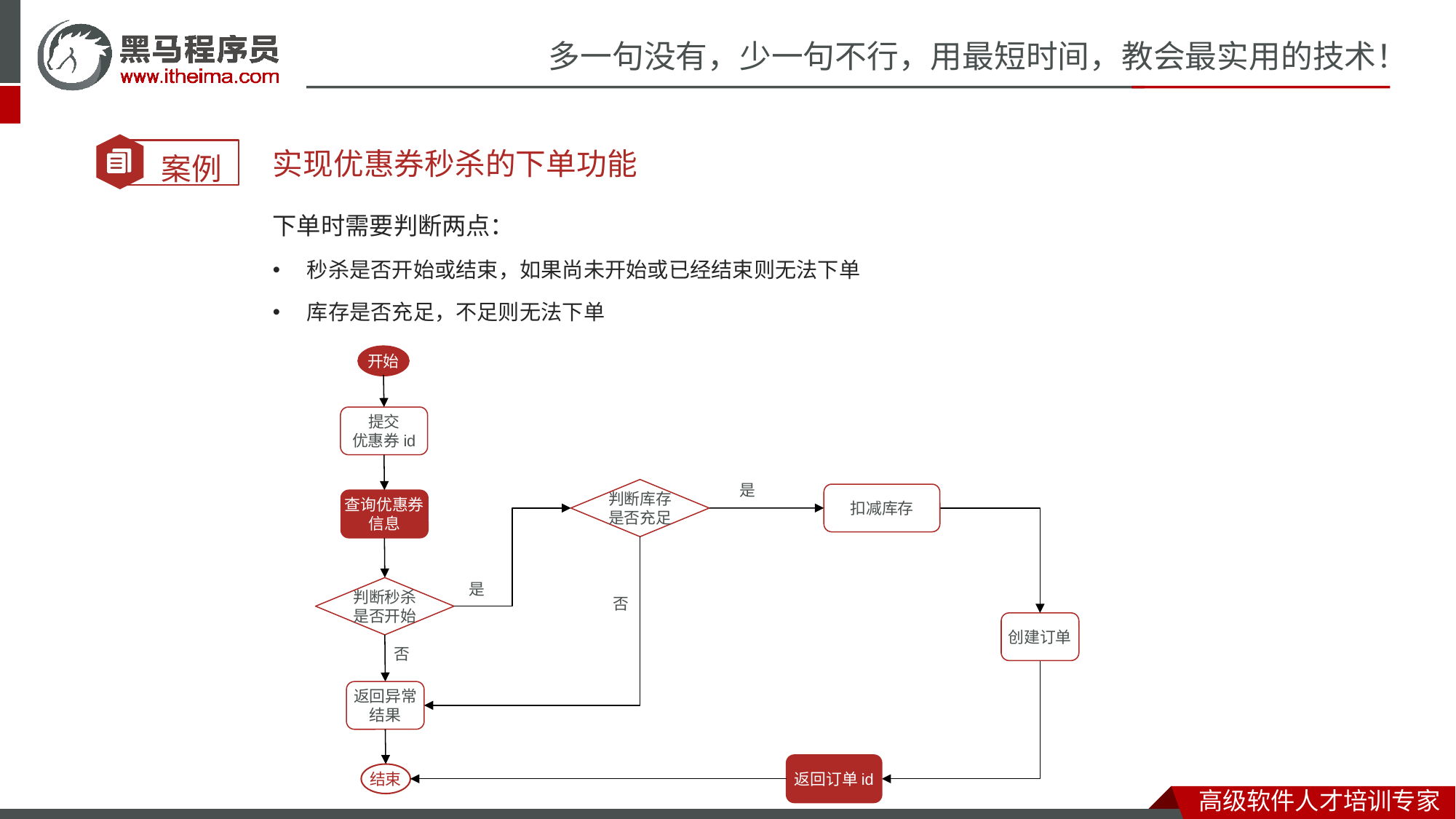

实现优惠券秒杀的下单功能
下单时需要判断两点：
秒杀是否开始或结束，如果尚未开始或已经结束则无法下单
库存是否充足，不足则无法下单
开始
提交
优惠券id
是
判断库存
是否充足
扣减库存
查询优惠券信息
是
判断秒杀是否开始
否
创建订单
否
返回异常结果
返回订单id
结束